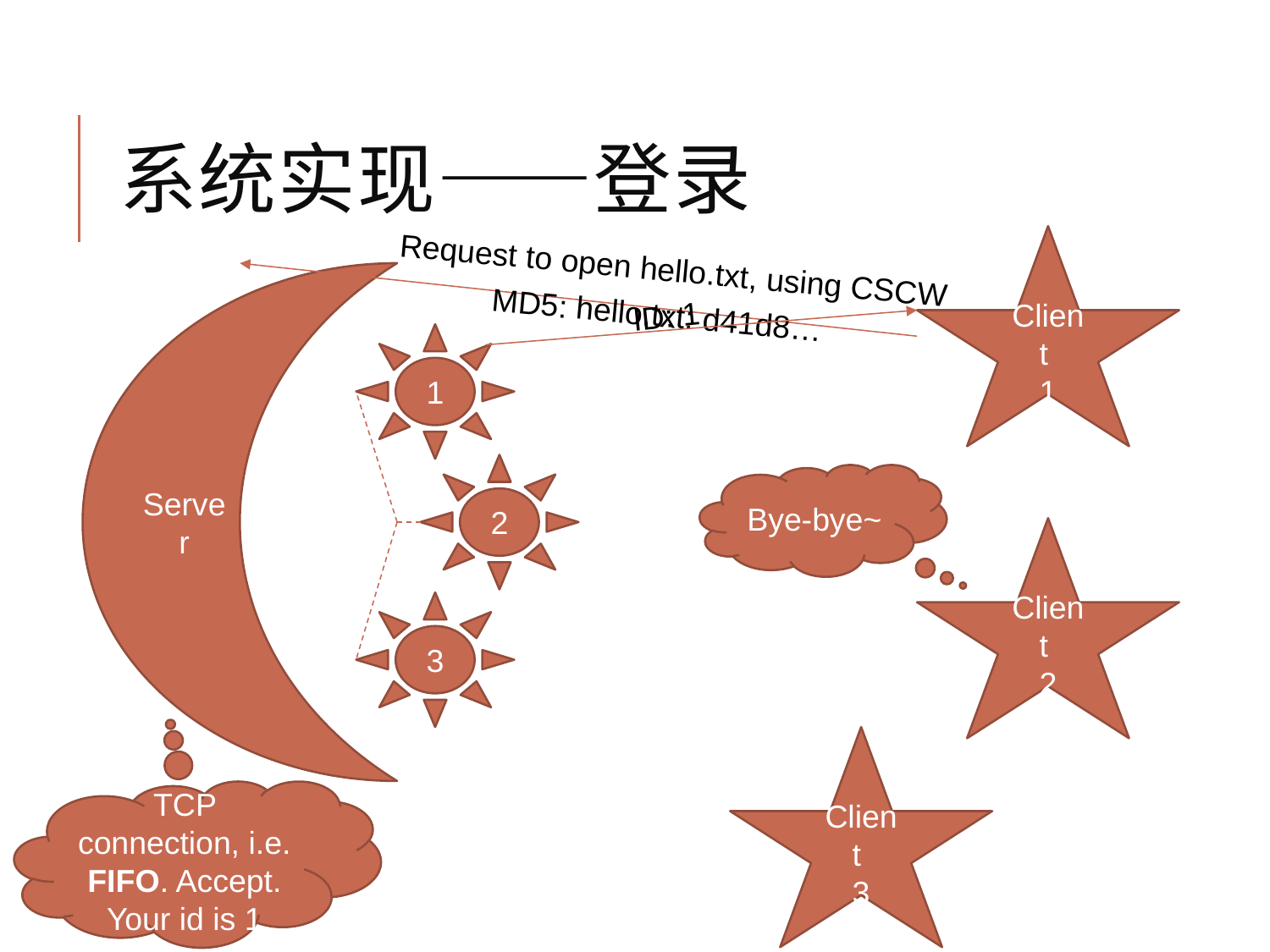

# 系统实现——登录
Client
1
Request to open hello.txt, using CSCW
Server
MD5: hello.txt: d41d8…
ID: 1
1
2
Bye-bye~
Client
2
3
Client
3
TCP connection, i.e. FIFO. Accept.
Your id is 1